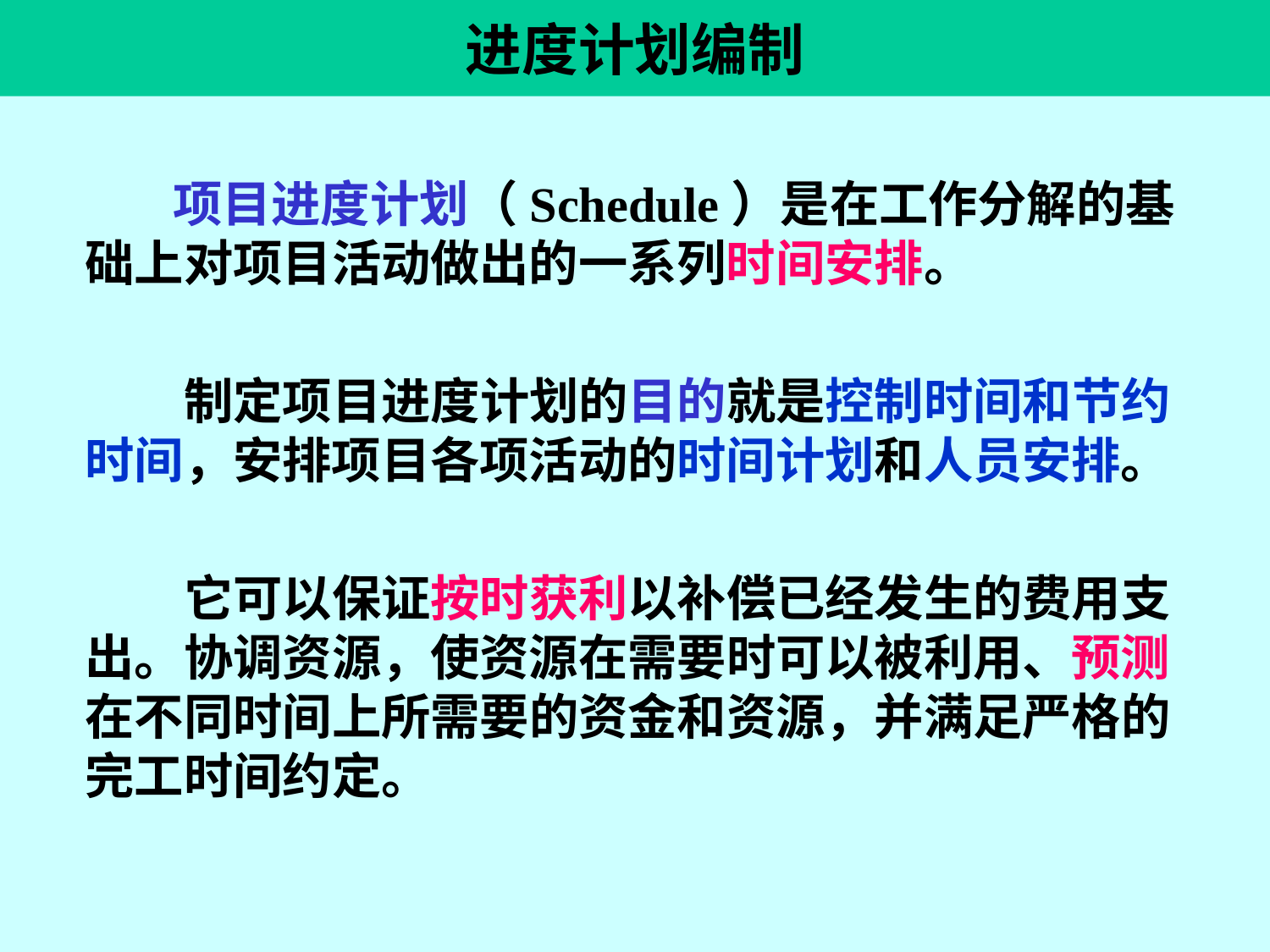

# 进度计划编制
           项目进度计划（Schedule）是在工作分解的基础上对项目活动做出的一系列时间安排。

            制定项目进度计划的目的就是控制时间和节约时间，安排项目各项活动的时间计划和人员安排。

            它可以保证按时获利以补偿已经发生的费用支出。协调资源，使资源在需要时可以被利用、预测在不同时间上所需要的资金和资源，并满足严格的完工时间约定。